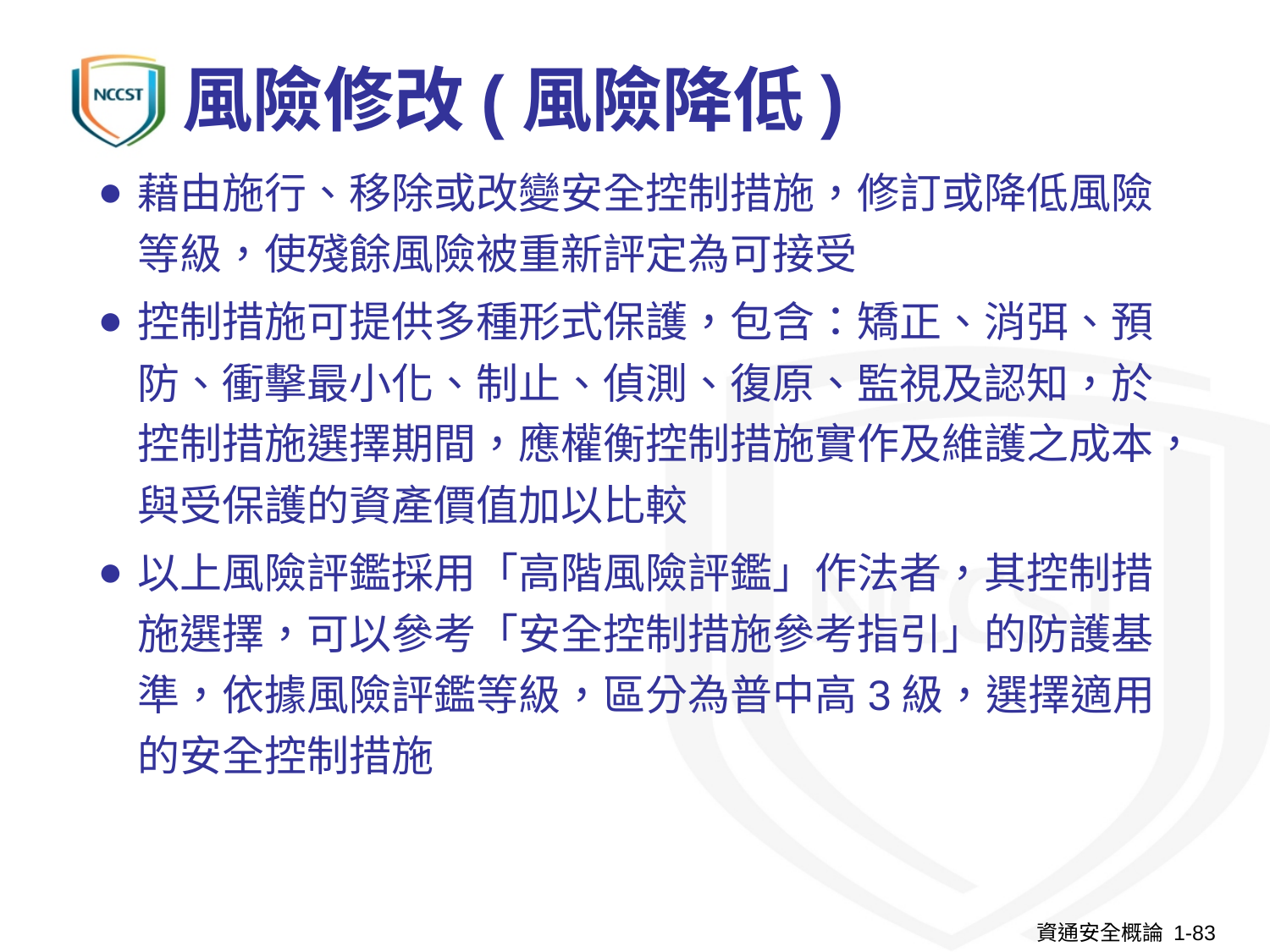

# 風險修改(風險降低)
藉由施行、移除或改變安全控制措施，修訂或降低風險等級，使殘餘風險被重新評定為可接受
控制措施可提供多種形式保護，包含：矯正、消弭、預防、衝擊最小化、制止、偵測、復原、監視及認知，於控制措施選擇期間，應權衡控制措施實作及維護之成本，與受保護的資產價值加以比較
以上風險評鑑採用「高階風險評鑑」作法者，其控制措施選擇，可以參考「安全控制措施參考指引」的防護基準，依據風險評鑑等級，區分為普中高3級，選擇適用的安全控制措施